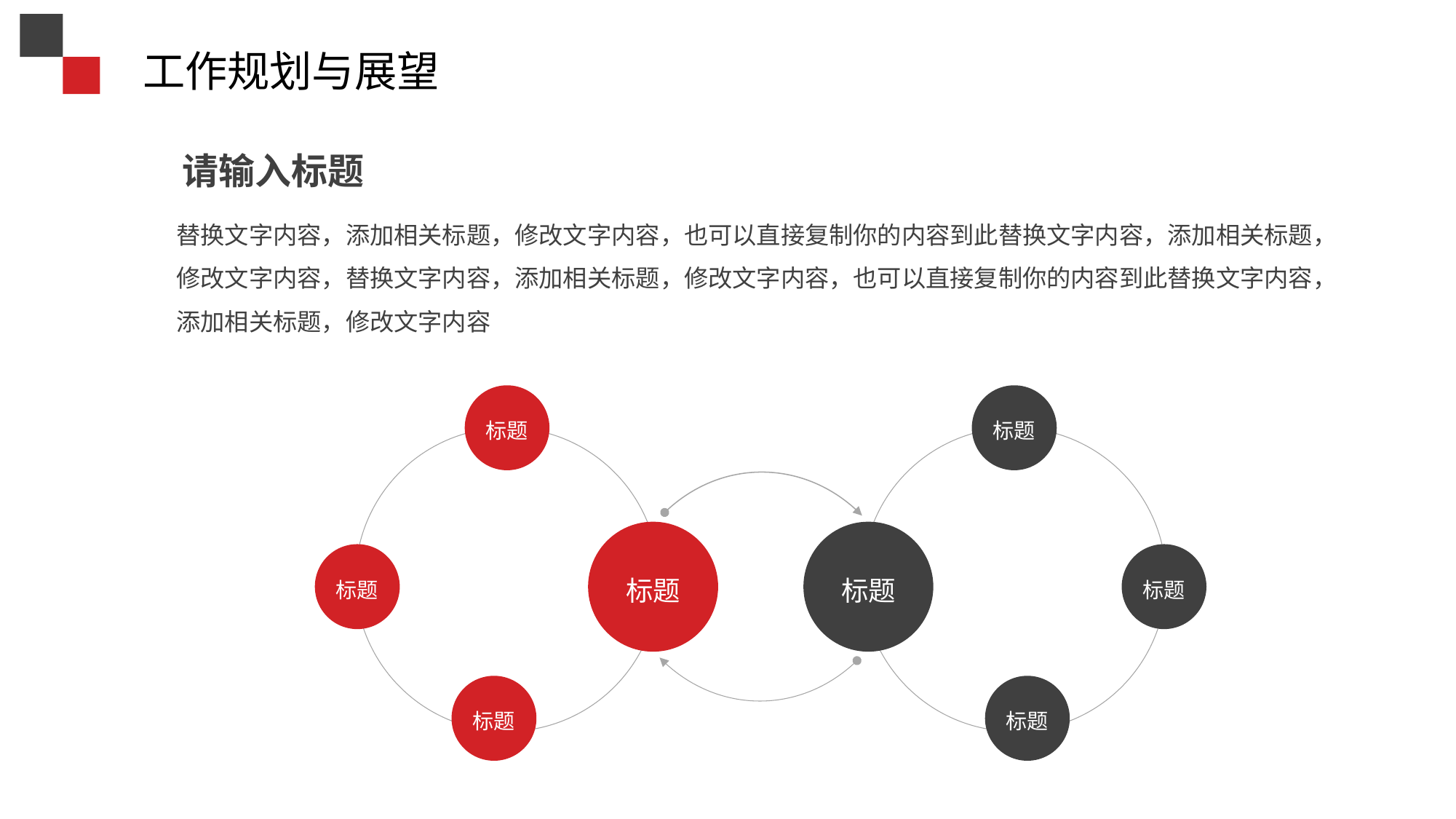

工作规划与展望
请输入标题
替换文字内容，添加相关标题，修改文字内容，也可以直接复制你的内容到此替换文字内容，添加相关标题，修改文字内容，替换文字内容，添加相关标题，修改文字内容，也可以直接复制你的内容到此替换文字内容，添加相关标题，修改文字内容
标题
标题

标题
标题
标题
标题
标题
标题